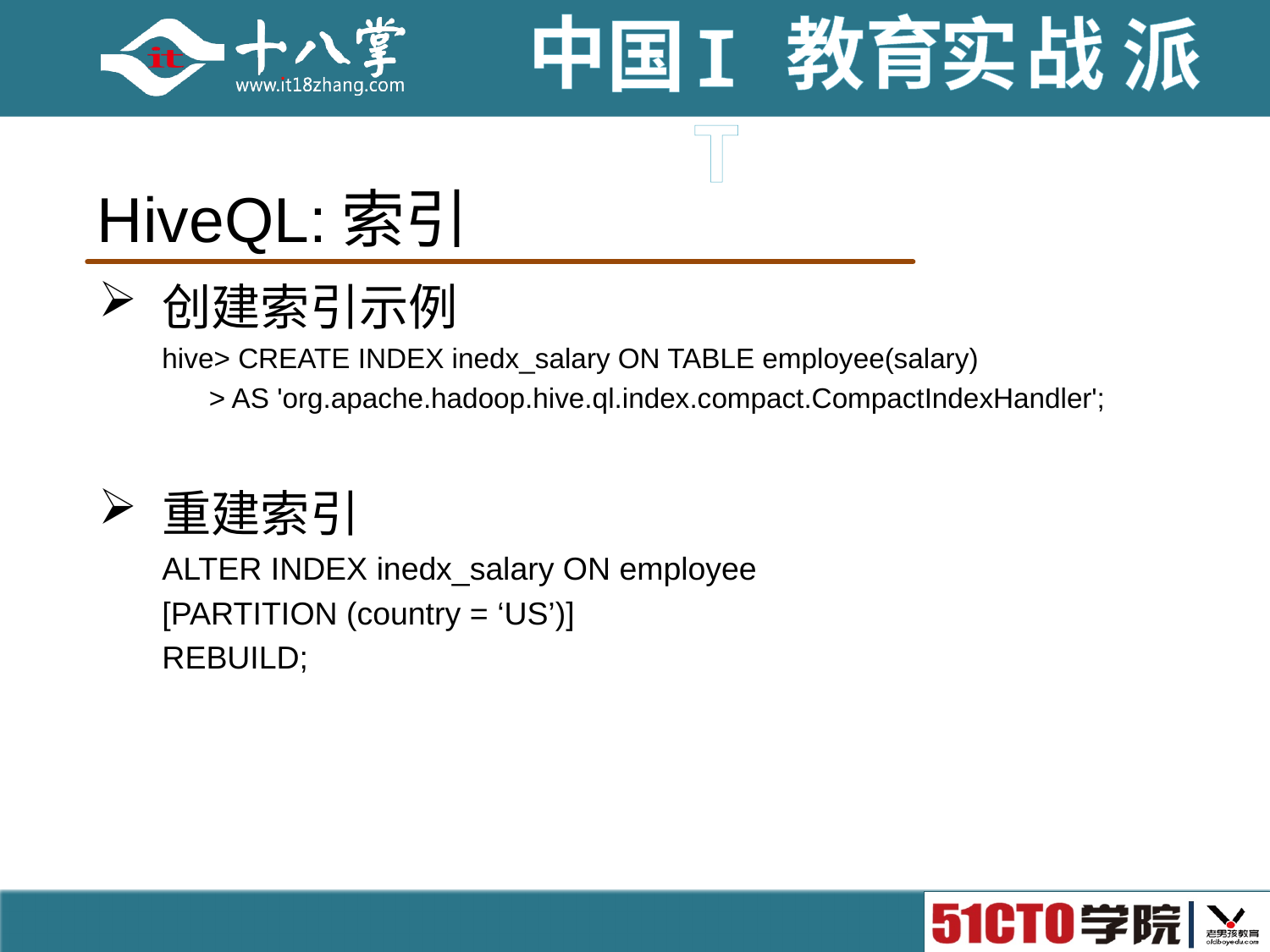

# HiveQL:索引
创建索引示例
hive> CREATE INDEX inedx_salary ON TABLE employee(salary)
      > AS 'org.apache.hadoop.hive.ql.index.compact.CompactIndexHandler';

重建索引
ALTER INDEX inedx_salary ON employee
[PARTITION (country = ‘US’)]
REBUILD;